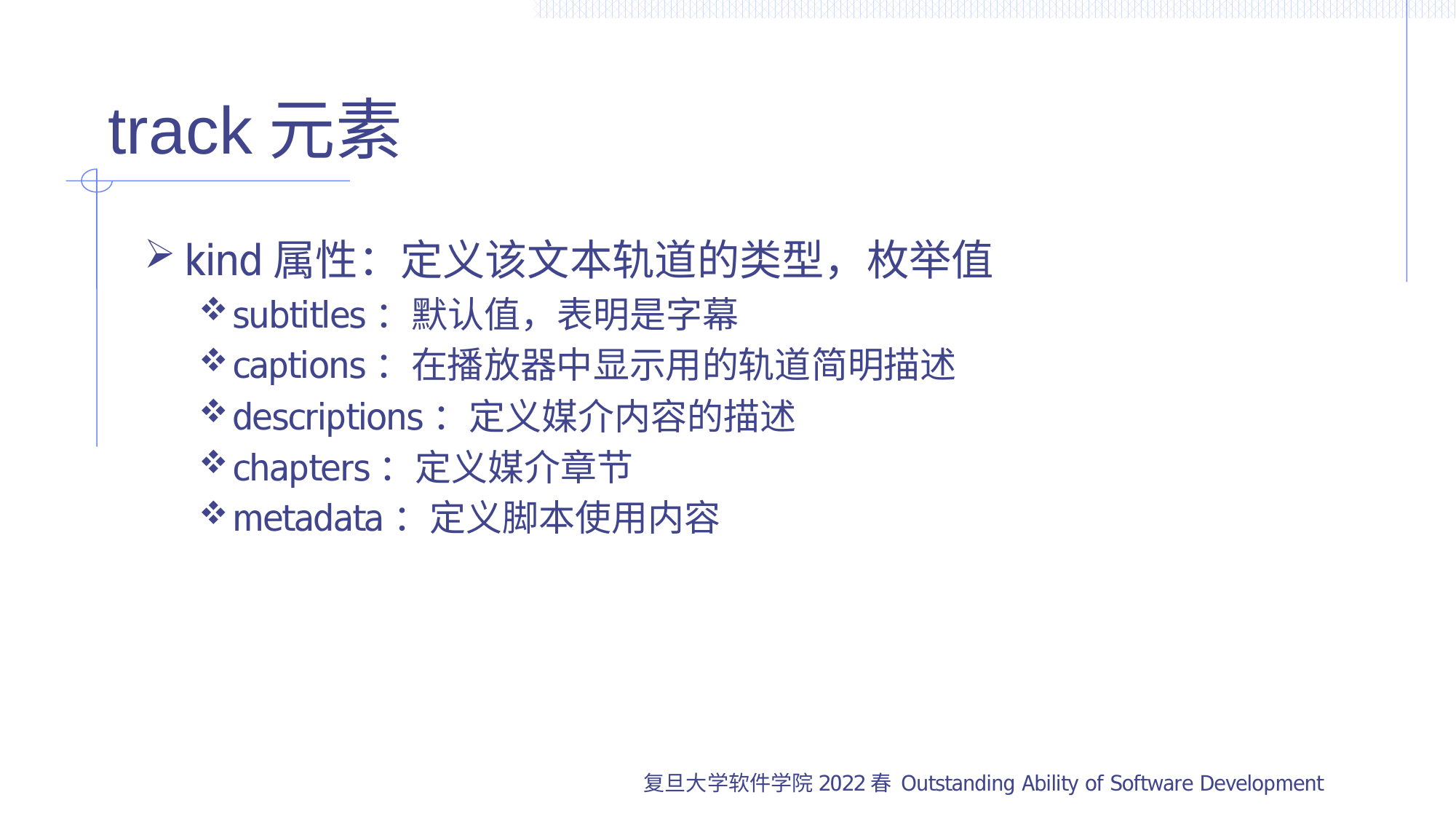

# track元素
kind属性：定义该文本轨道的类型，枚举值
subtitles：默认值，表明是字幕
captions：在播放器中显示用的轨道简明描述
descriptions：定义媒介内容的描述
chapters：定义媒介章节
metadata：定义脚本使用内容